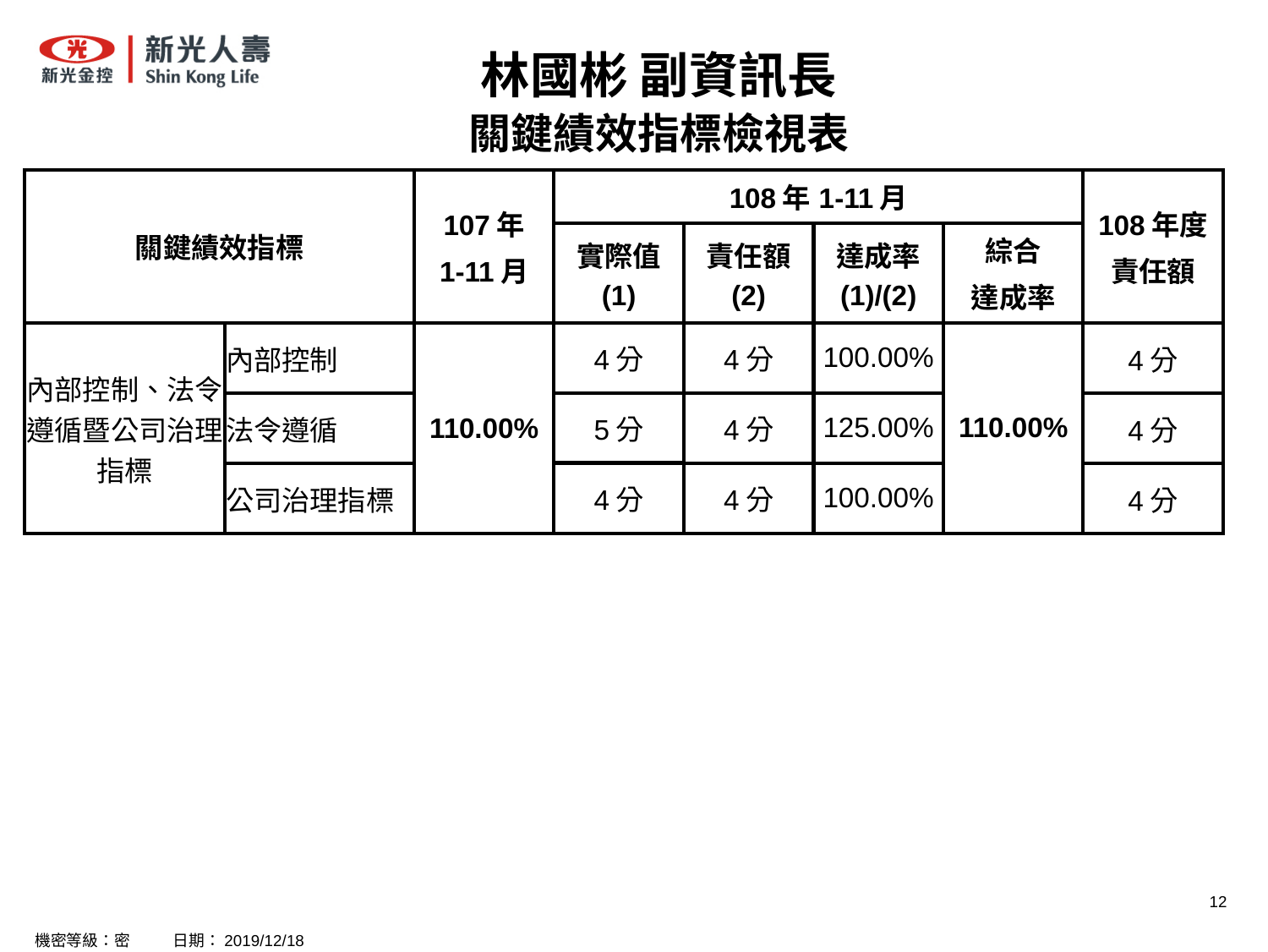

林國彬 副資訊長
關鍵績效指標檢視表
| 關鍵績效指標 |  | 107年 1-11月 | 108年1-11月 |  |  |  | 108年度 責任額 |
| --- | --- | --- | --- | --- | --- | --- | --- |
|  |  |  | 實際值 (1) | 責任額 (2) | 達成率 (1)/(2) | 綜合 達成率 |  |
| 內部控制、法令遵循暨公司治理指標 | 內部控制 | 110.00% | 4分 | 4分 | 100.00% | 110.00% | 4分 |
|  | 法令遵循 |  | 5分 | 4分 | 125.00% |  | 4分 |
|  | 公司治理指標 |  | 4分 | 4分 | 100.00% |  | 4分 |
機密等級：密            日期：2019/12/18